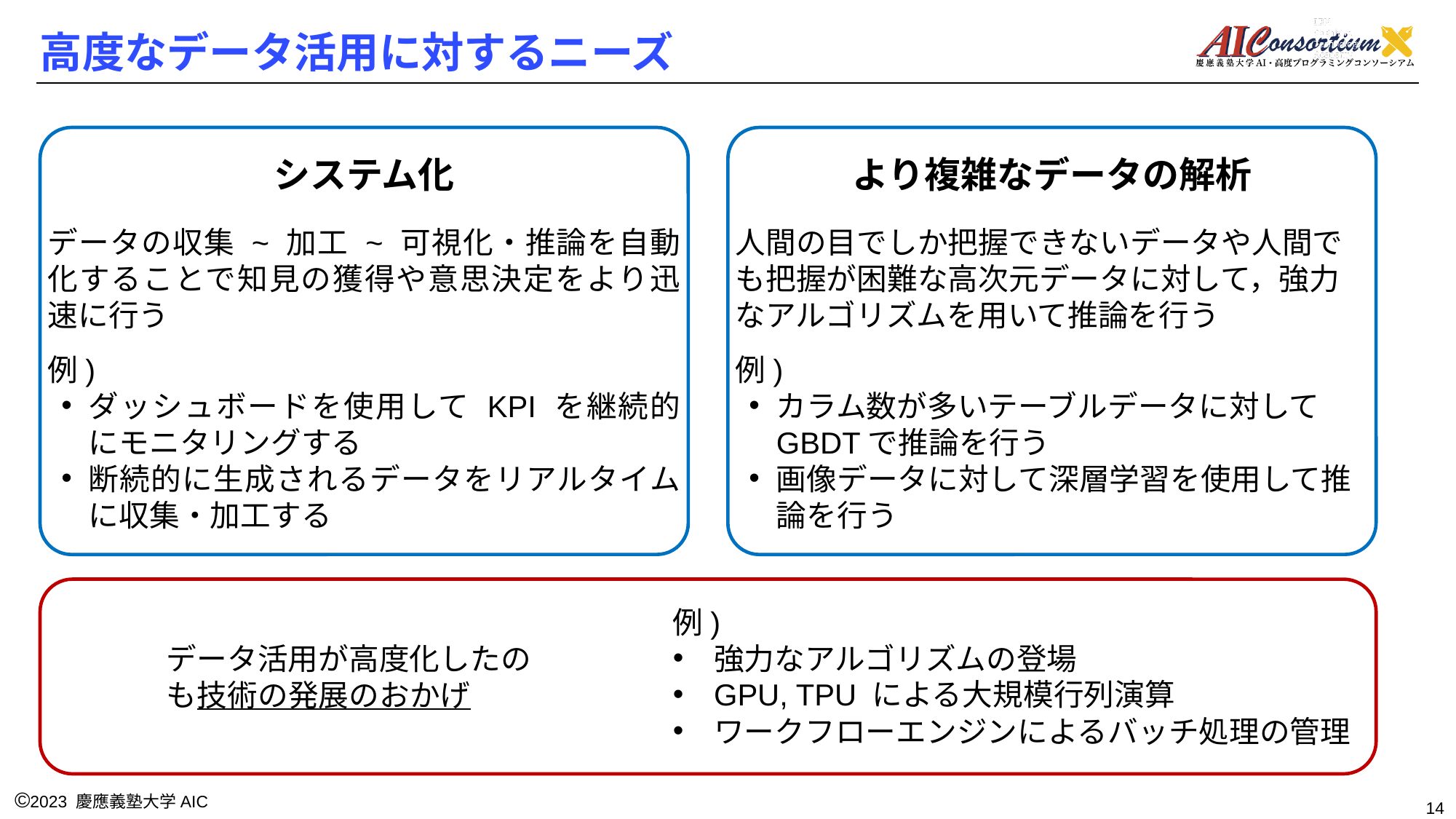

# 高度なデータ活用に対するニーズ

システム化
データの収集 ~ 加工 ~ 可視化・推論を自動化することで知見の獲得や意思決定をより迅速に行う
例)
ダッシュボードを使用して KPI を継続的にモニタリングする
断続的に生成されるデータをリアルタイムに収集・加工する
より複雑なデータの解析
人間の目でしか把握できないデータや人間でも把握が困難な高次元データに対して，強力なアルゴリズムを用いて推論を行う
例)
カラム数が多いテーブルデータに対してGBDTで推論を行う
画像データに対して深層学習を使用して推論を行う

例)
強力なアルゴリズムの登場
GPU, TPU による大規模行列演算
ワークフローエンジンによるバッチ処理の管理
データ活用が高度化したのも技術の発展のおかげ
14